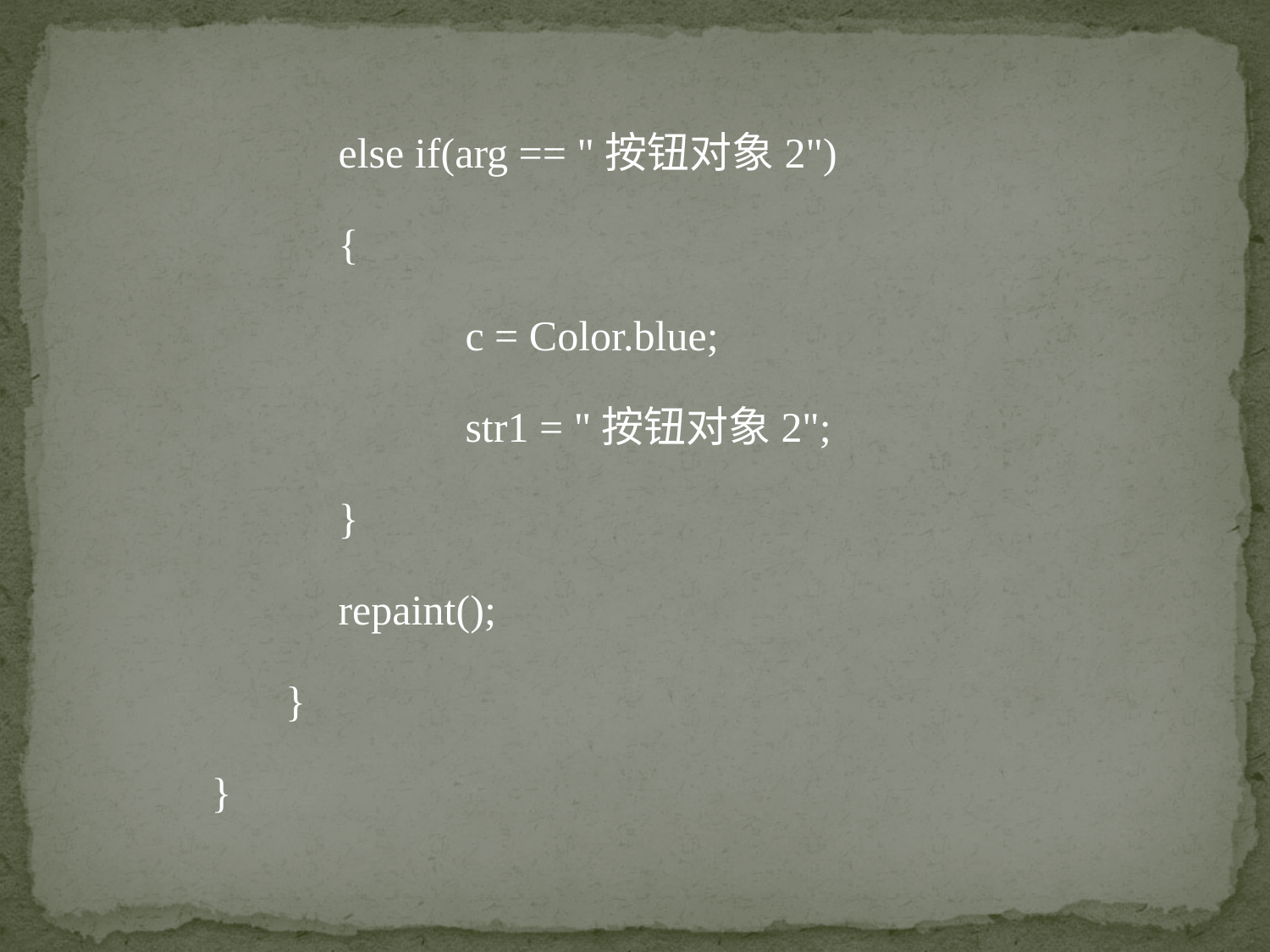

else if(arg == "按钮对象2")
	{
		c = Color.blue;
		str1 = "按钮对象2";
	}
	repaint();
       }
}